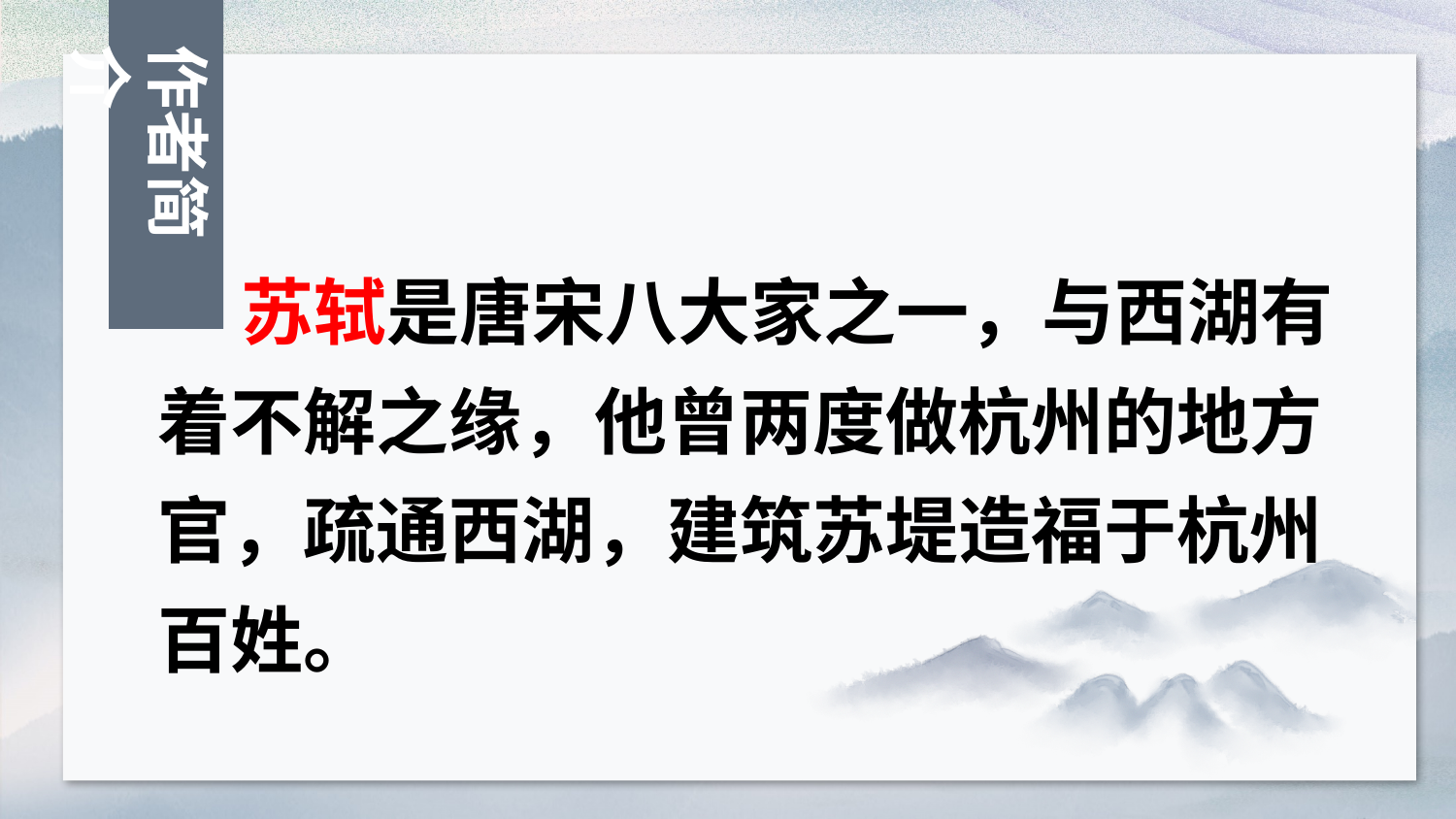

作者简介
    苏轼是唐宋八大家之一，与西湖有着不解之缘，他曾两度做杭州的地方官，疏通西湖，建筑苏堤造福于杭州百姓。